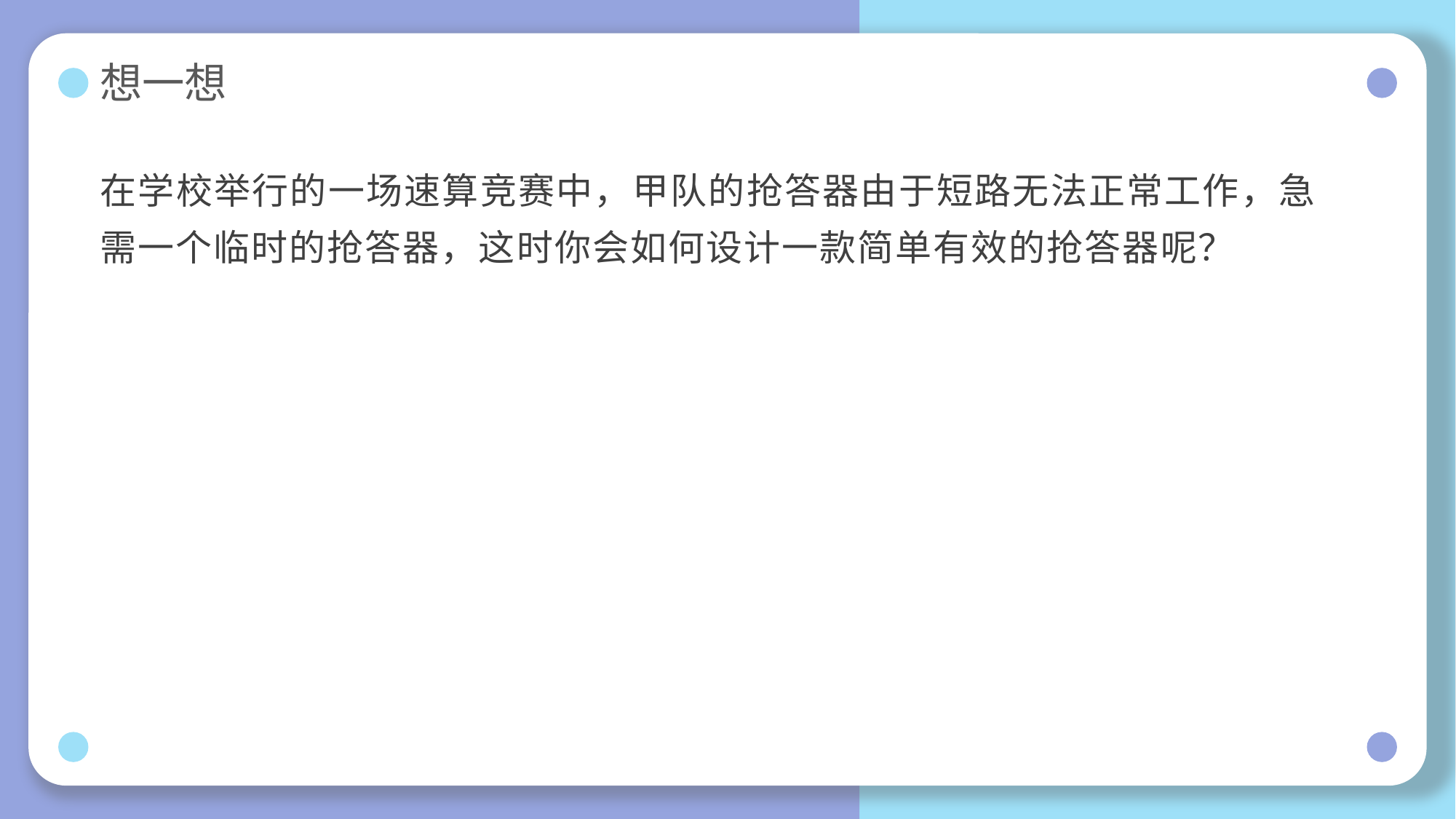

# 想一想
在学校举行的一场速算竞赛中，甲队的抢答器由于短路无法正常工作，急需一个临时的抢答器，这时你会如何设计一款简单有效的抢答器呢？